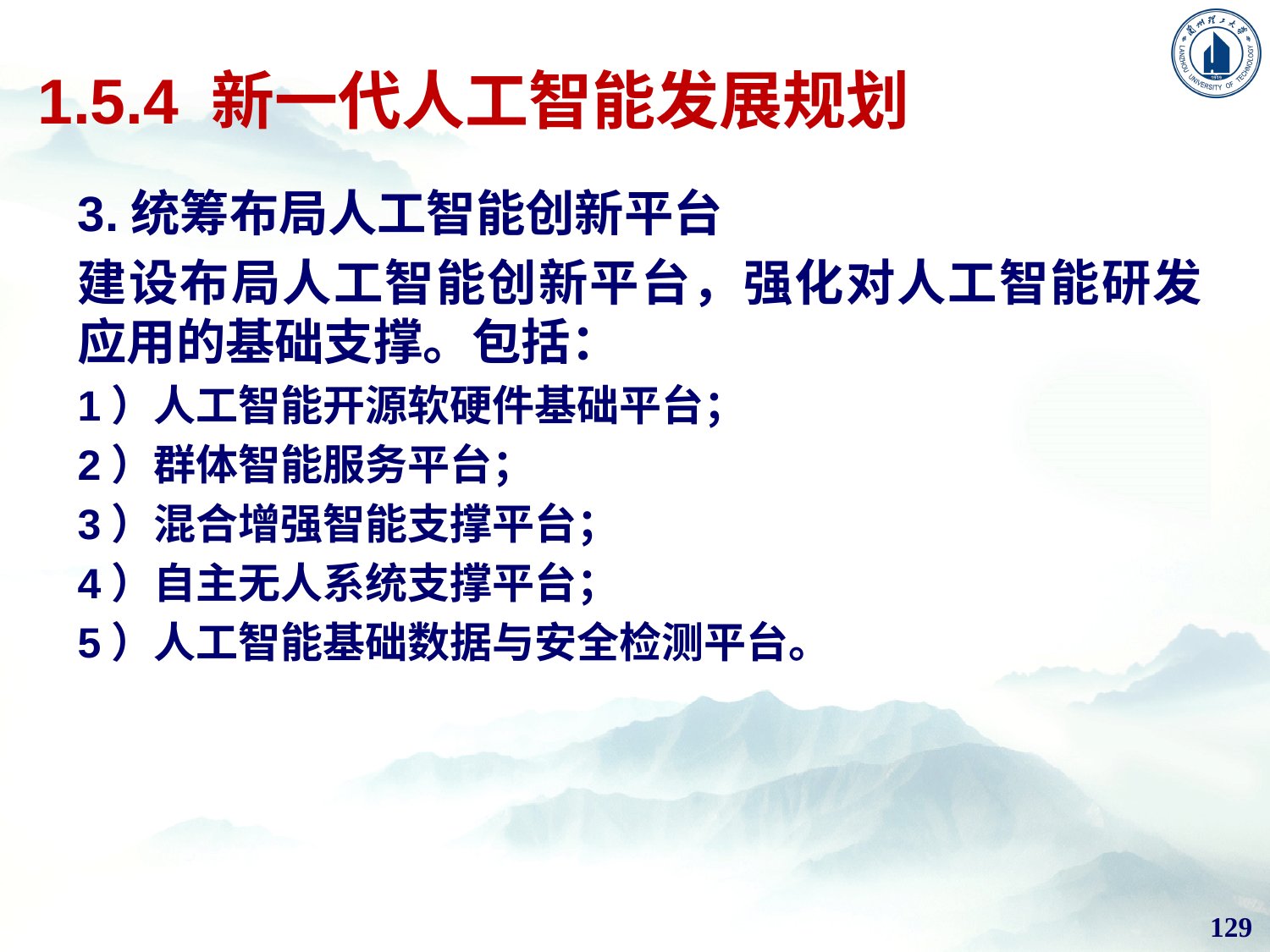

# 1.5.4 新一代人工智能发展规划
3.统筹布局人工智能创新平台
建设布局人工智能创新平台，强化对人工智能研发应用的基础支撑。包括：
1）人工智能开源软硬件基础平台；
2）群体智能服务平台；
3）混合增强智能支撑平台；
4）自主无人系统支撑平台；
5）人工智能基础数据与安全检测平台。
129